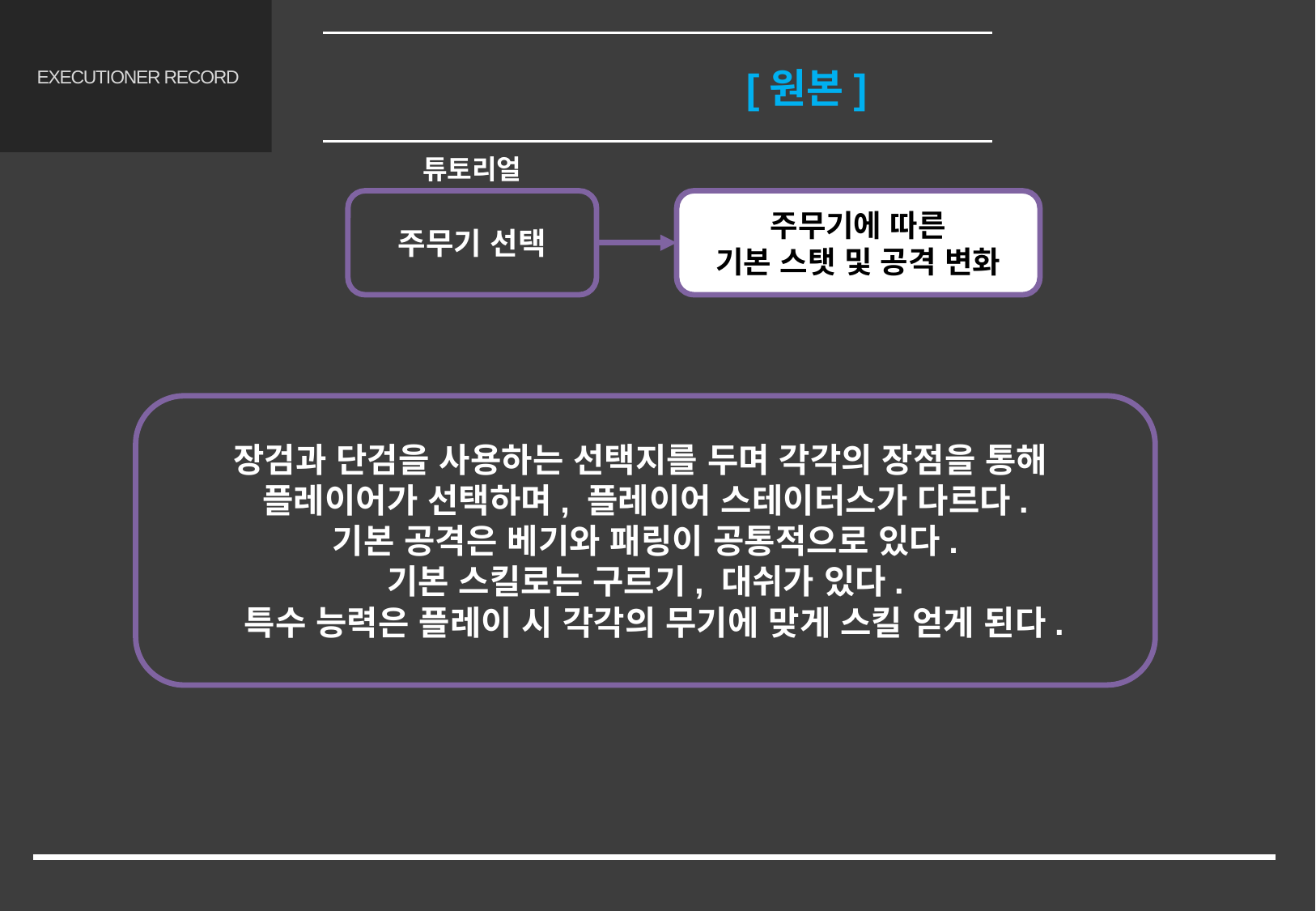

레벨 디자인
4.2 무기 시스템 [원본]
# EXECUTIONER RECORD
튜토리얼
주무기 선택
주무기에 따른
기본 스탯 및 공격 변화
장검과 단검을 사용하는 선택지를 두며 각각의 장점을 통해
플레이어가 선택하며, 플레이어 스테이터스가 다르다.
기본 공격은 베기와 패링이 공통적으로 있다.
기본 스킬로는 구르기, 대쉬가 있다.
 특수 능력은 플레이 시 각각의 무기에 맞게 스킬 얻게 된다.
26/65